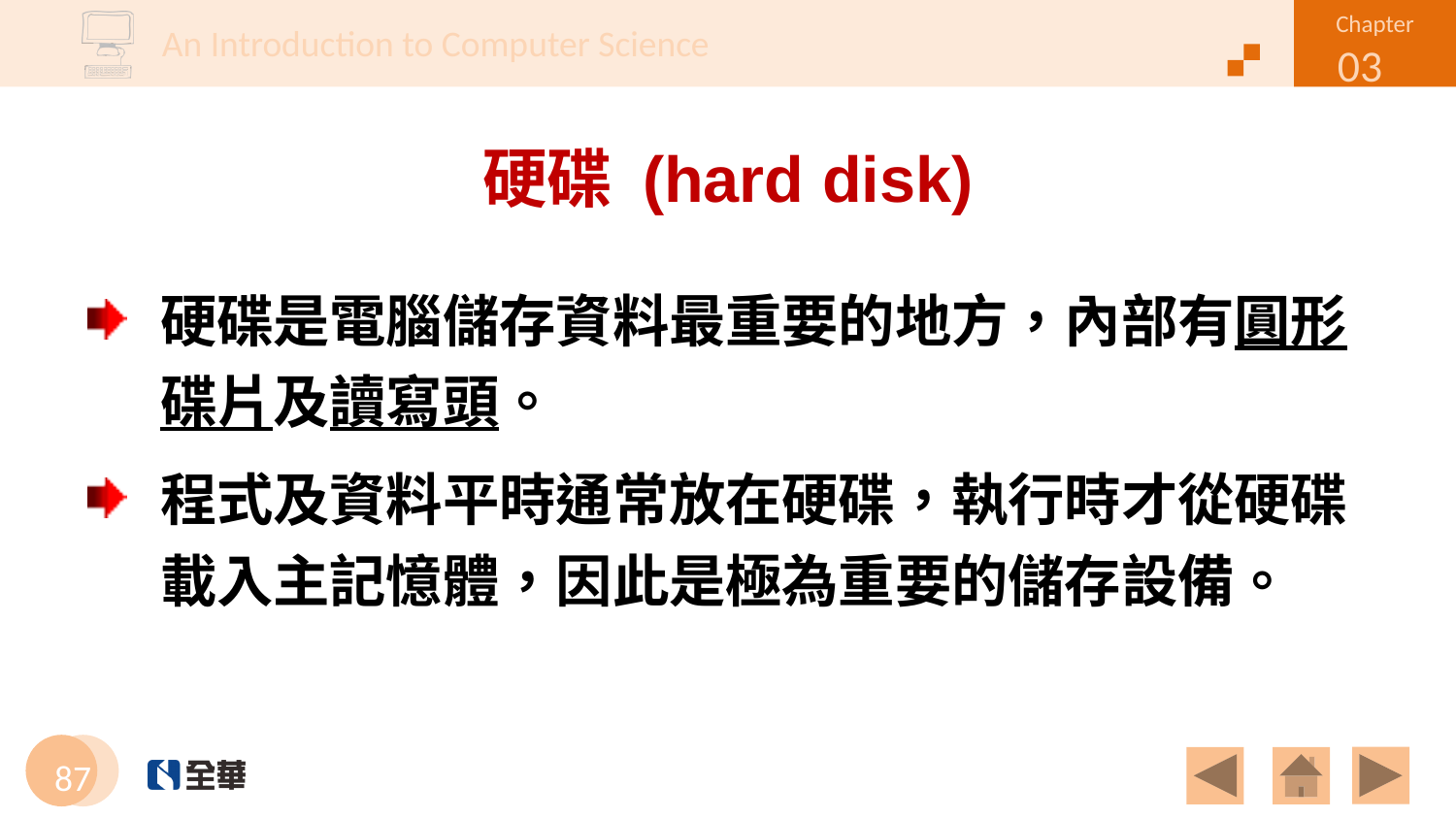

# 硬碟 (hard disk)
硬碟是電腦儲存資料最重要的地方，內部有圓形碟片及讀寫頭。
程式及資料平時通常放在硬碟，執行時才從硬碟載入主記憶體，因此是極為重要的儲存設備。